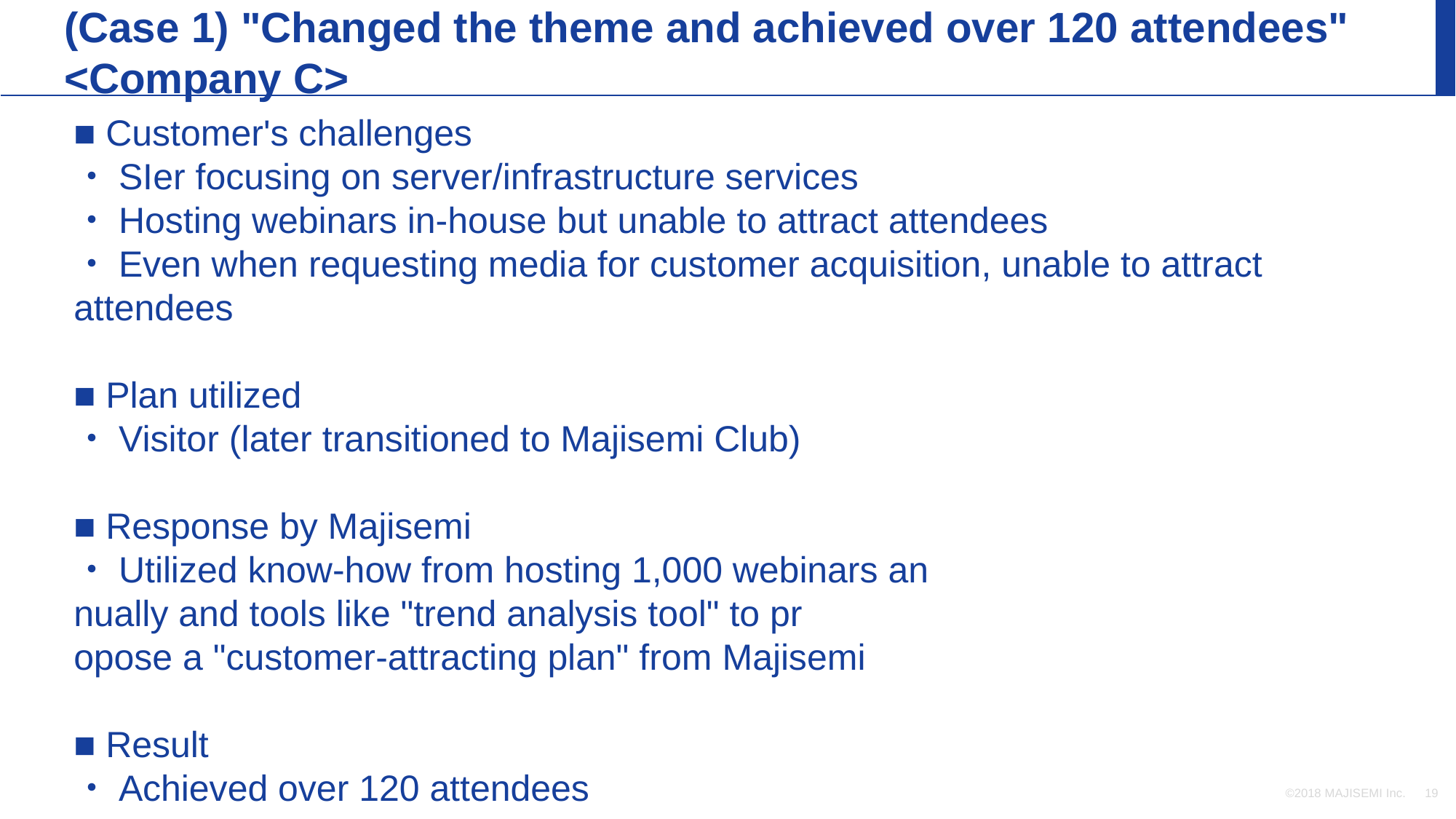

(Case 1) "Changed the theme and achieved over 120 attendees" <Company C>
■ Customer's challenges
・SIer focusing on server/infrastructure services
・Hosting webinars in-house but unable to attract attendees
・Even when requesting media for customer acquisition, unable to attract attendees

■ Plan utilized
・Visitor (later transitioned to Majisemi Club)

■ Response by Majisemi
・Utilized know-how from hosting 1,000 webinars an
nually and tools like "trend analysis tool" to pr
opose a "customer-attracting plan" from Majisemi

■ Result
・Achieved over 120 attendees
©2018 MAJISEMI Inc.
19